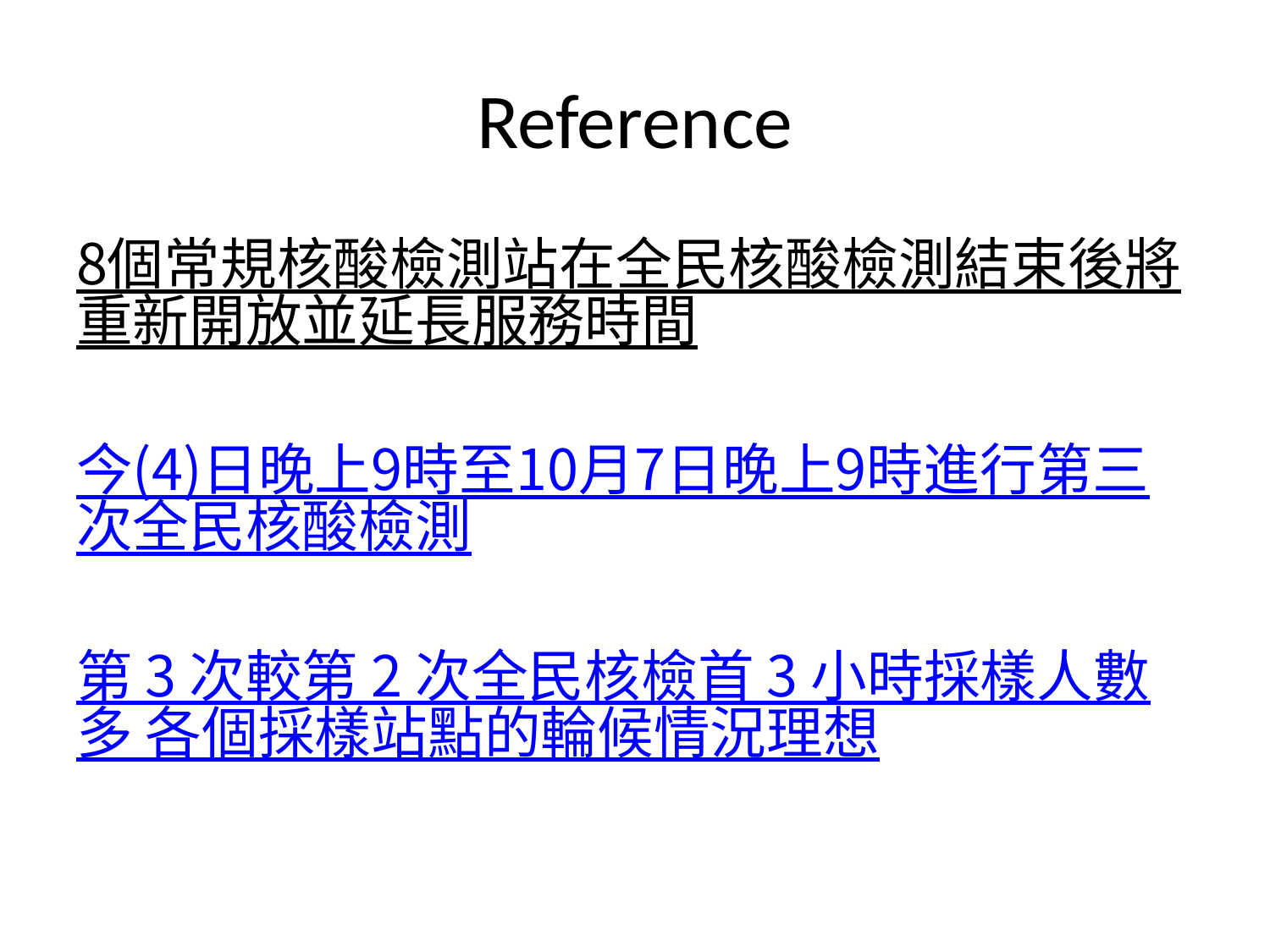

# Reference
8個常規核酸檢測站在全民核酸檢測結束後將重新開放並延長服務時間
今(4)日晚上9時至10月7日晚上9時進行第三次全民核酸檢測
第 3 次較第 2 次全民核檢首 3 小時採樣人數多 各個採樣站點的輪候情況理想